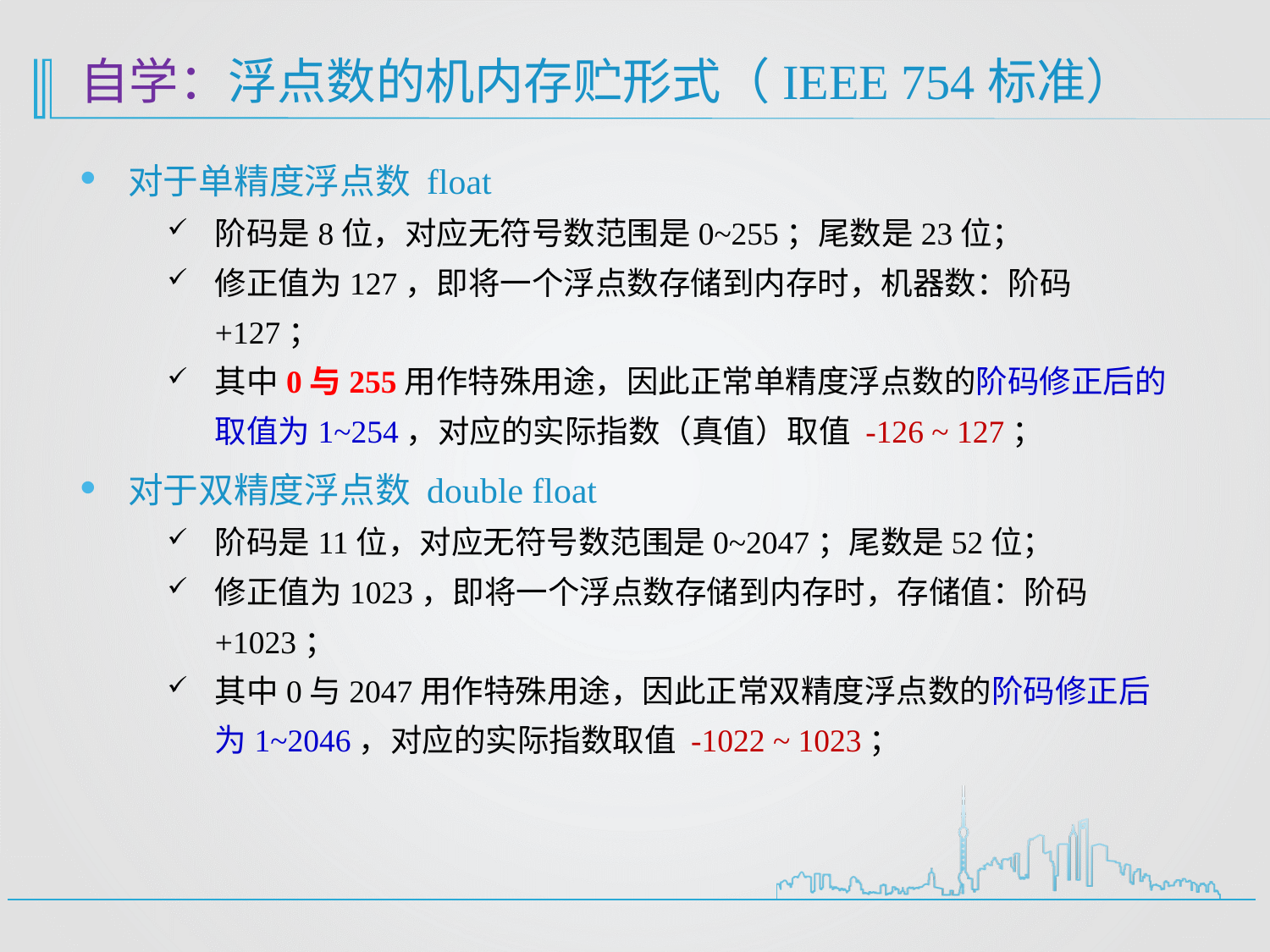

# 自学：浮点数的机内存贮形式（IEEE 754标准）
对于单精度浮点数 float
阶码是8位，对应无符号数范围是0~255；尾数是23位；
修正值为127，即将一个浮点数存储到内存时，机器数：阶码+127；
其中0与255用作特殊用途，因此正常单精度浮点数的阶码修正后的取值为1~254，对应的实际指数（真值）取值 -126 ~ 127；
对于双精度浮点数 double float
阶码是11位，对应无符号数范围是0~2047；尾数是52位；
修正值为1023，即将一个浮点数存储到内存时，存储值：阶码+1023；
其中0与2047用作特殊用途，因此正常双精度浮点数的阶码修正后为1~2046，对应的实际指数取值 -1022 ~ 1023；